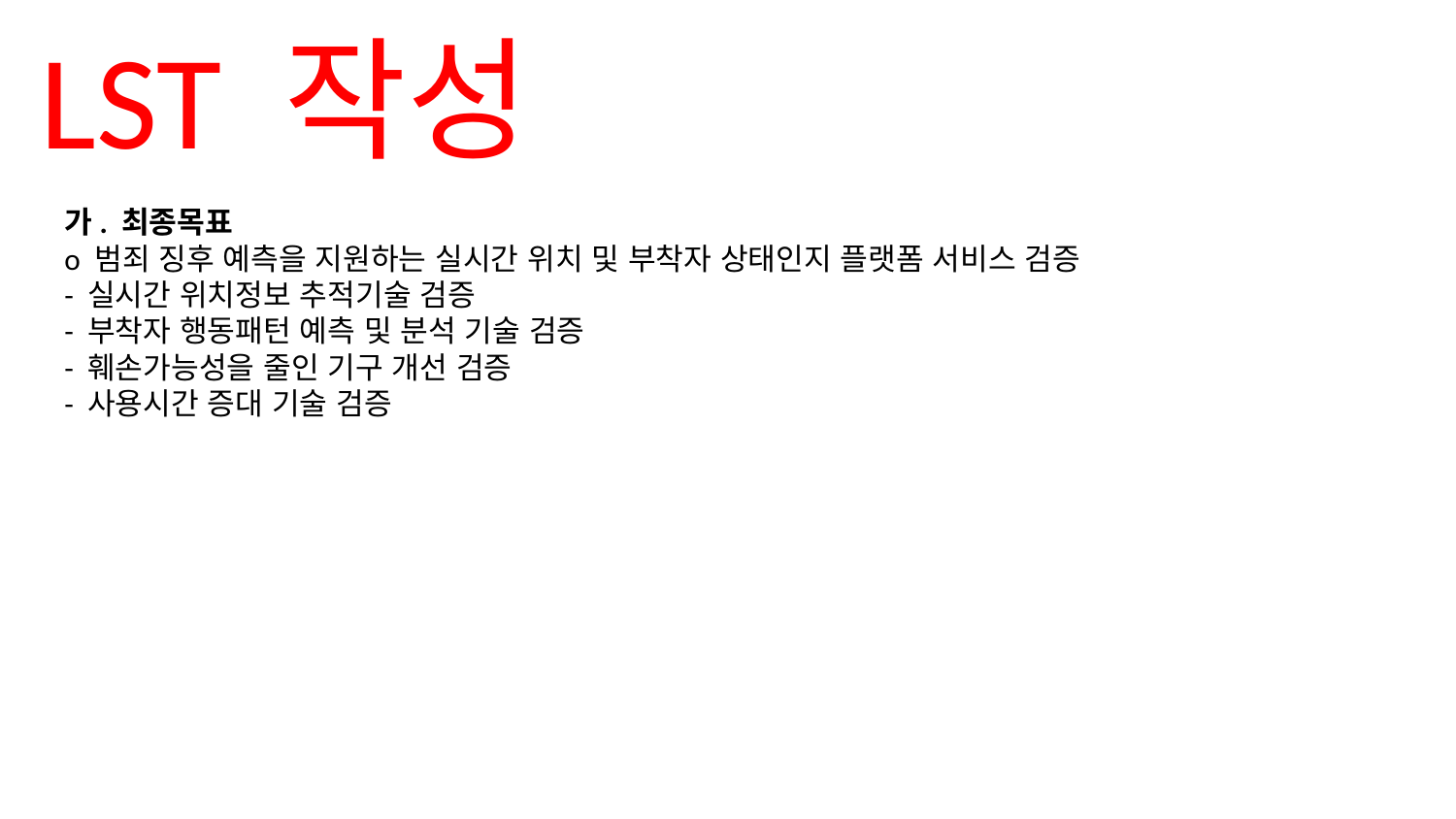

LST 작성
가. 최종목표
o 범죄 징후 예측을 지원하는 실시간 위치 및 부착자 상태인지 플랫폼 서비스 검증
- 실시간 위치정보 추적기술 검증
- 부착자 행동패턴 예측 및 분석 기술 검증
- 훼손가능성을 줄인 기구 개선 검증
- 사용시간 증대 기술 검증